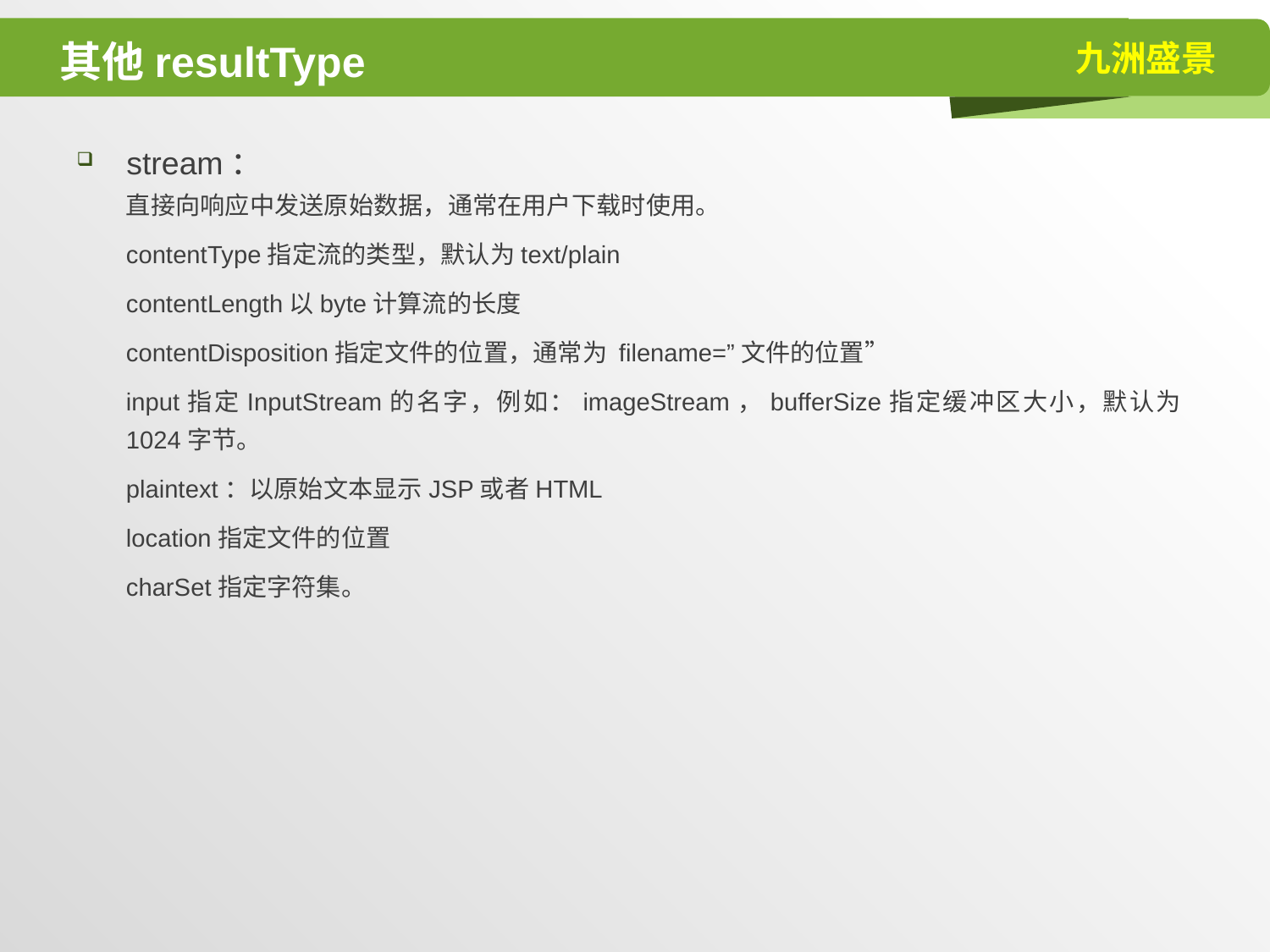

# 其他resultType
stream：
直接向响应中发送原始数据，通常在用户下载时使用。
contentType指定流的类型，默认为text/plain
contentLength以byte计算流的长度
contentDisposition指定文件的位置，通常为 filename=”文件的位置”
input指定InputStream的名字，例如：imageStream，bufferSize指定缓冲区大小，默认为1024字节。
plaintext：以原始文本显示JSP或者HTML
location指定文件的位置
charSet指定字符集。